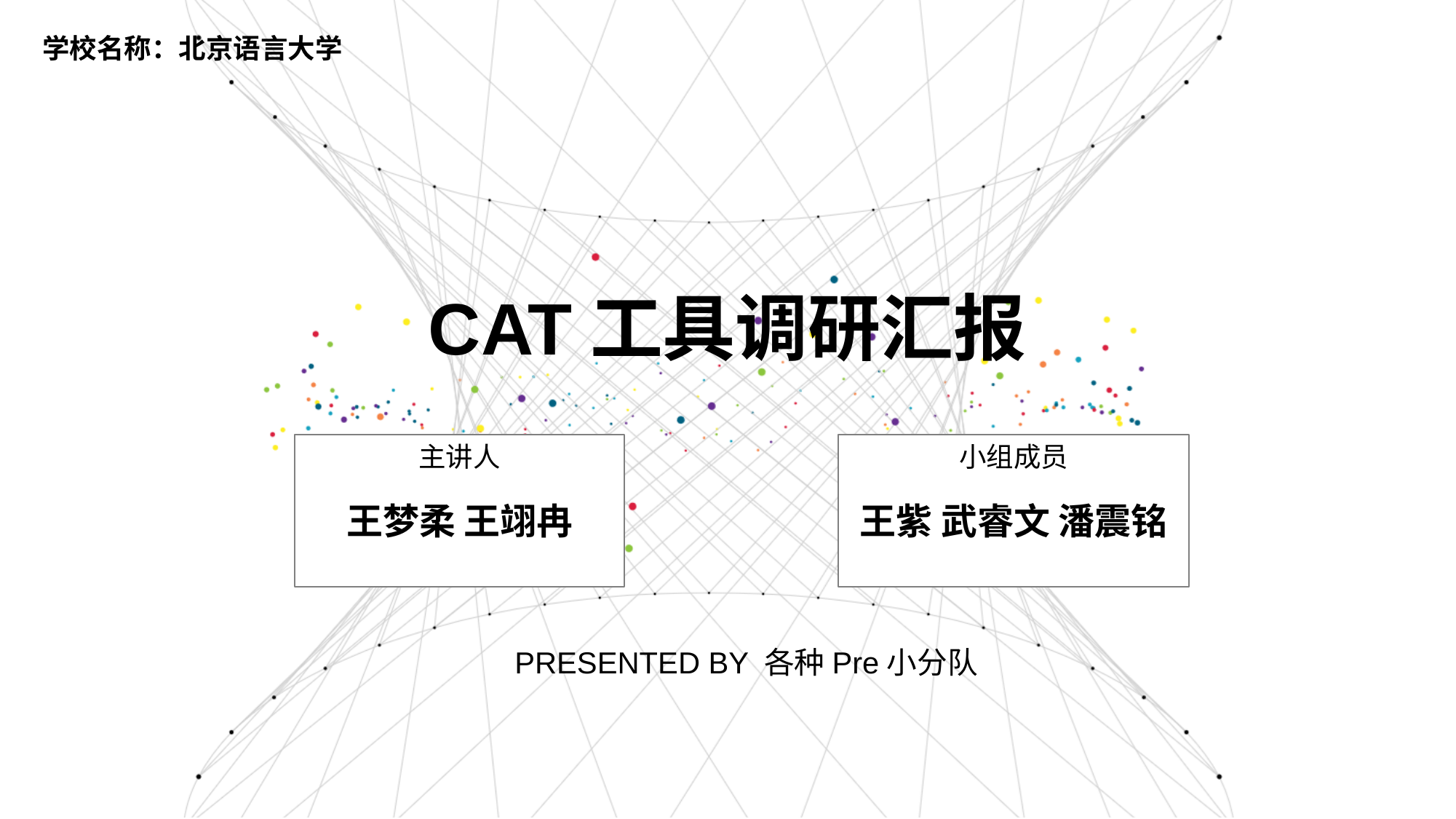

学校名称：北京语言大学
CAT工具调研汇报
主讲人

王梦柔 王翊冉
小组成员

王紫 武睿文 潘震铭
PRESENTED BY 各种Pre小分队